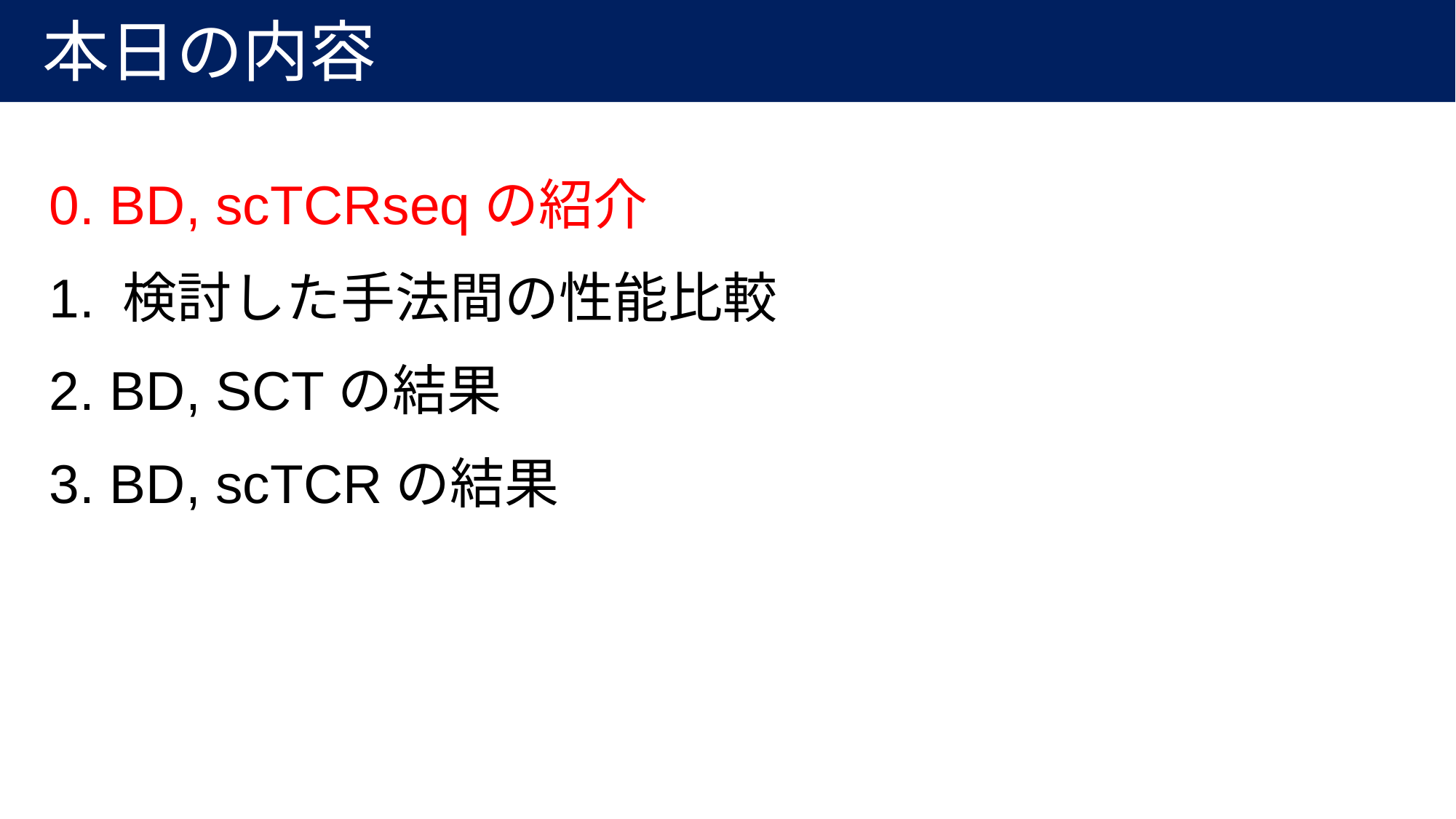

# 本日の内容
0. BD, scTCRseqの紹介
1. 検討した手法間の性能比較
2. BD, SCTの結果
3. BD, scTCRの結果